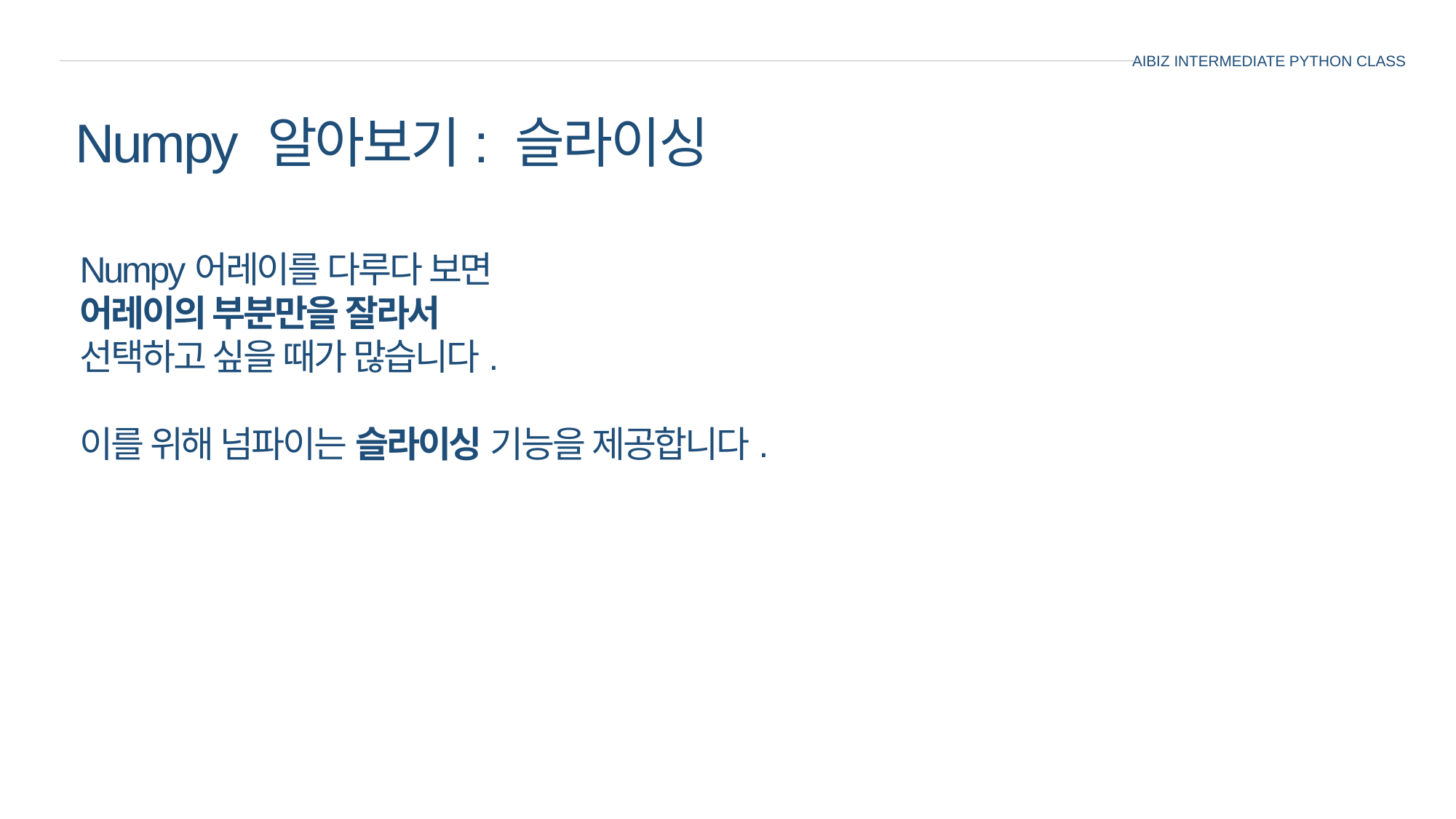

AIBIZ INTERMEDIATE PYTHON CLASS
Numpy 알아보기: 슬라이싱
Numpy어레이를 다루다 보면
어레이의 부분만을 잘라서
선택하고 싶을 때가 많습니다.

이를 위해 넘파이는 슬라이싱 기능을 제공합니다.